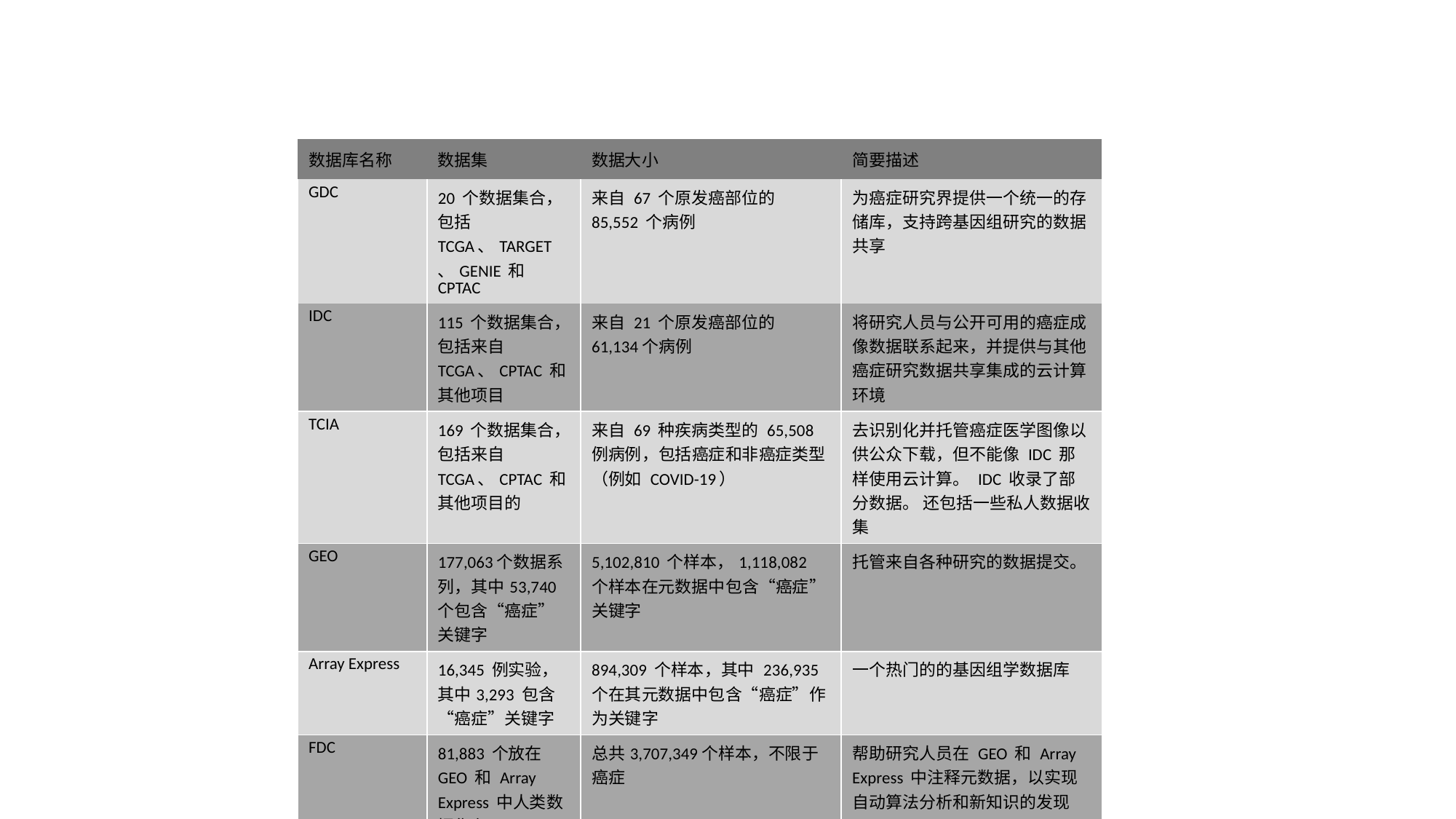

| 数据库名称 | 数据集 | 数据大小 | 简要描述 |
| --- | --- | --- | --- |
| GDC | 20 个数据集合，包括 TCGA、TARGET、GENIE 和 CPTAC | 来自 67 个原发癌部位的 85,552 个病例 | 为癌症研究界提供一个统一的存储库，支持跨基因组研究的数据共享 |
| IDC | 115 个数据集合，包括来自 TCGA、CPTAC 和其他项目 | 来自 21 个原发癌部位的 61,134个病例 | 将研究人员与公开可用的癌症成像数据联系起来，并提供与其他癌症研究数据共享集成的云计算环境 |
| TCIA | 169 个数据集合，包括来自 TCGA、CPTAC 和其他项目的 | 来自 69 种疾病类型的 65,508 例病例，包括癌症和非癌症类型（例如 COVID-19） | 去识别化并托管癌症医学图像以供公众下载，但不能像 IDC 那样使用云计算。 IDC 收录了部分数据。 还包括一些私人数据收集 |
| GEO | 177,063个数据系列，其中53,740 个包含“癌症”关键字 | 5,102,810 个样本，1,118,082 个样本在元数据中包含“癌症”关键字 | 托管来自各种研究的数据提交。 |
| Array Express | 16,345 例实验，其中3,293 包含“癌症”关键字 | 894,309 个样本，其中 236,935 个在其元数据中包含“癌症”作为关键字 | 一个热门的的基因组学数据库 |
| FDC | 81,883 个放在 GEO 和 Array Express 中人类数据集存 | 总共3,707,349个样本，不限于癌症 | 帮助研究人员在 GEO 和 Array Express 中注释元数据，以实现自动算法分析和新知识的发现 |